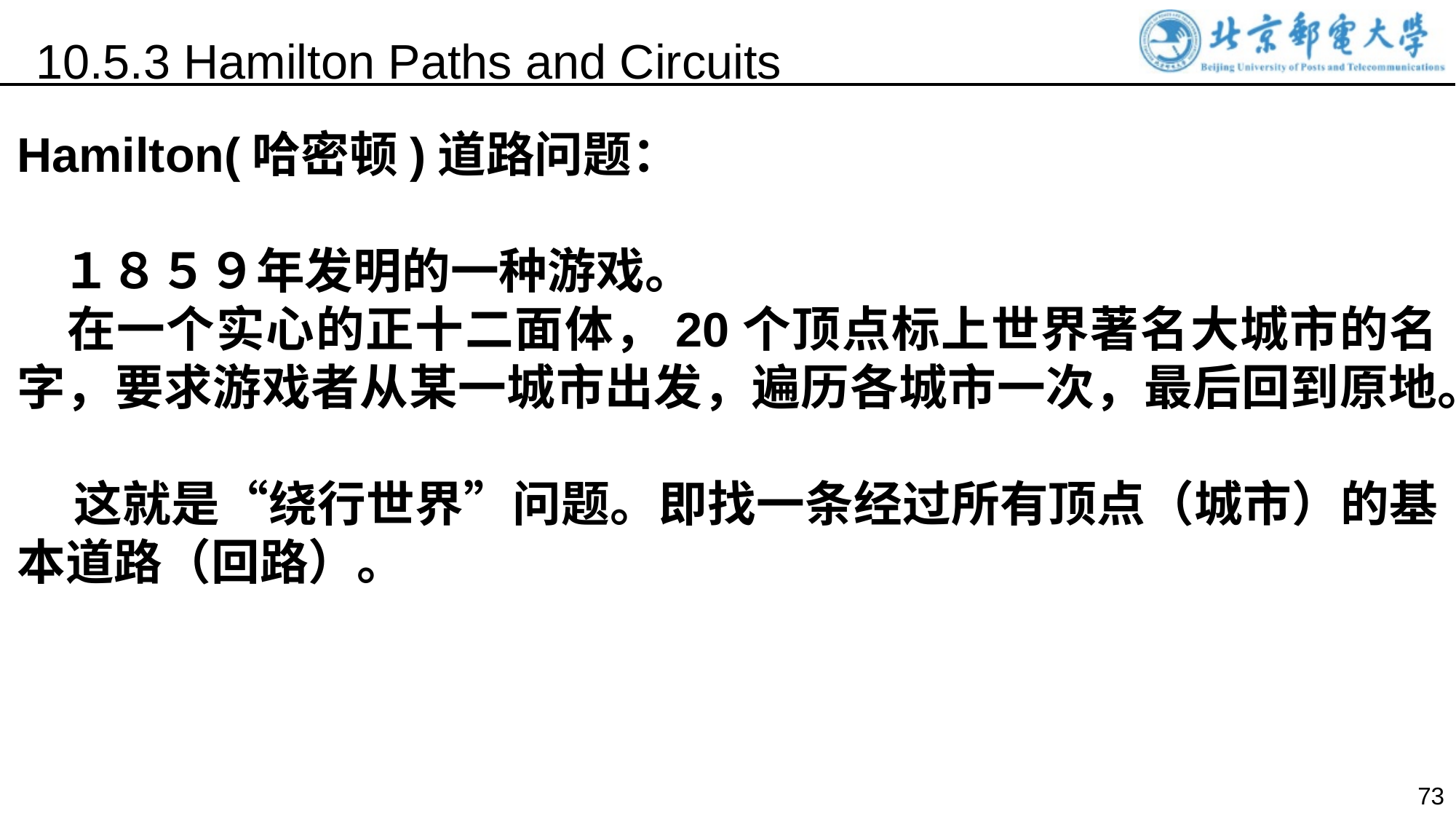

10.5.3 Hamilton Paths and Circuits
Hamilton(哈密顿)道路问题：

   １８５９年发明的一种游戏。
   在一个实心的正十二面体，20个顶点标上世界著名大城市的名字，要求游戏者从某一城市出发，遍历各城市一次，最后回到原地。

    这就是“绕行世界”问题。即找一条经过所有顶点（城市）的基本道路（回路）。